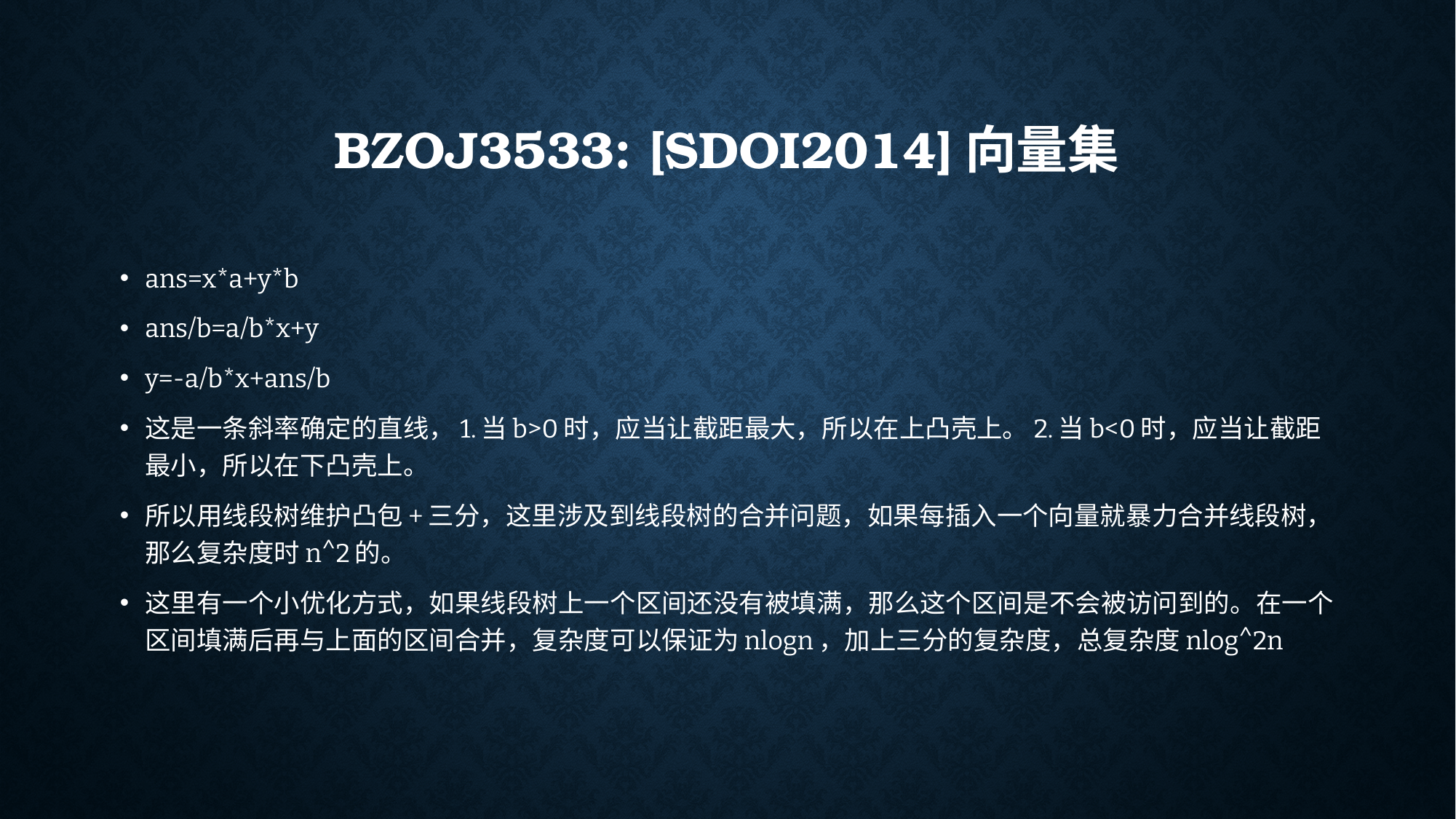

# BZOJ3533: [Sdoi2014]向量集
ans=x*a+y*b
ans/b=a/b*x+y
y=-a/b*x+ans/b
这是一条斜率确定的直线，1.当b>0时，应当让截距最大，所以在上凸壳上。2.当b<0时，应当让截距最小，所以在下凸壳上。
所以用线段树维护凸包+三分，这里涉及到线段树的合并问题，如果每插入一个向量就暴力合并线段树，那么复杂度时n^2的。
这里有一个小优化方式，如果线段树上一个区间还没有被填满，那么这个区间是不会被访问到的。在一个区间填满后再与上面的区间合并，复杂度可以保证为nlogn，加上三分的复杂度，总复杂度nlog^2n